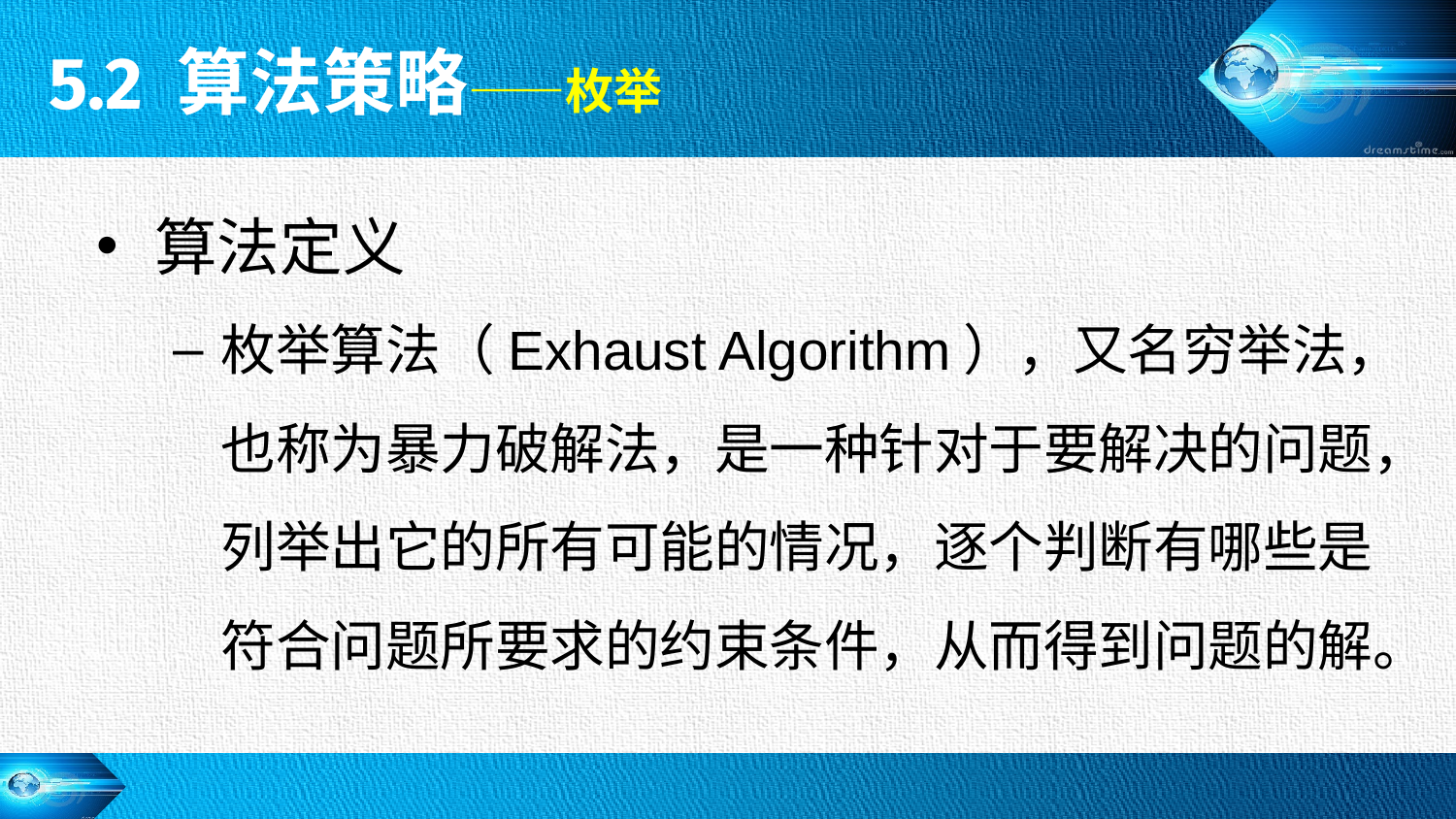

5.2 算法策略——枚举
算法定义
枚举算法（Exhaust Algorithm），又名穷举法，也称为暴力破解法，是一种针对于要解决的问题，列举出它的所有可能的情况，逐个判断有哪些是符合问题所要求的约束条件，从而得到问题的解。